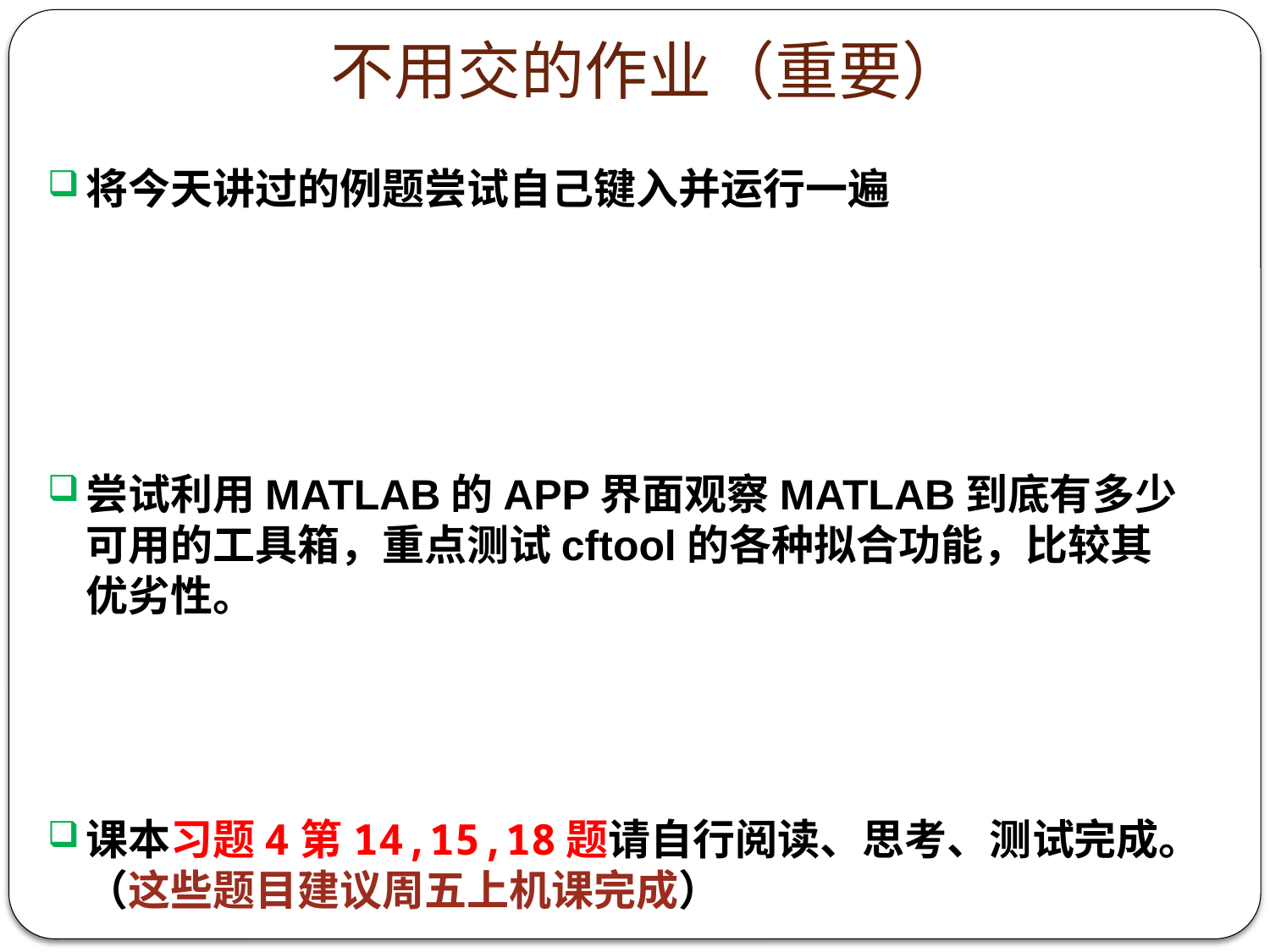

# 不用交的作业（重要）
将今天讲过的例题尝试自己键入并运行一遍

尝试利用MATLAB的APP界面观察MATLAB到底有多少可用的工具箱，重点测试cftool的各种拟合功能，比较其优劣性。

课本习题4第14,15,18题请自行阅读、思考、测试完成。（这些题目建议周五上机课完成）